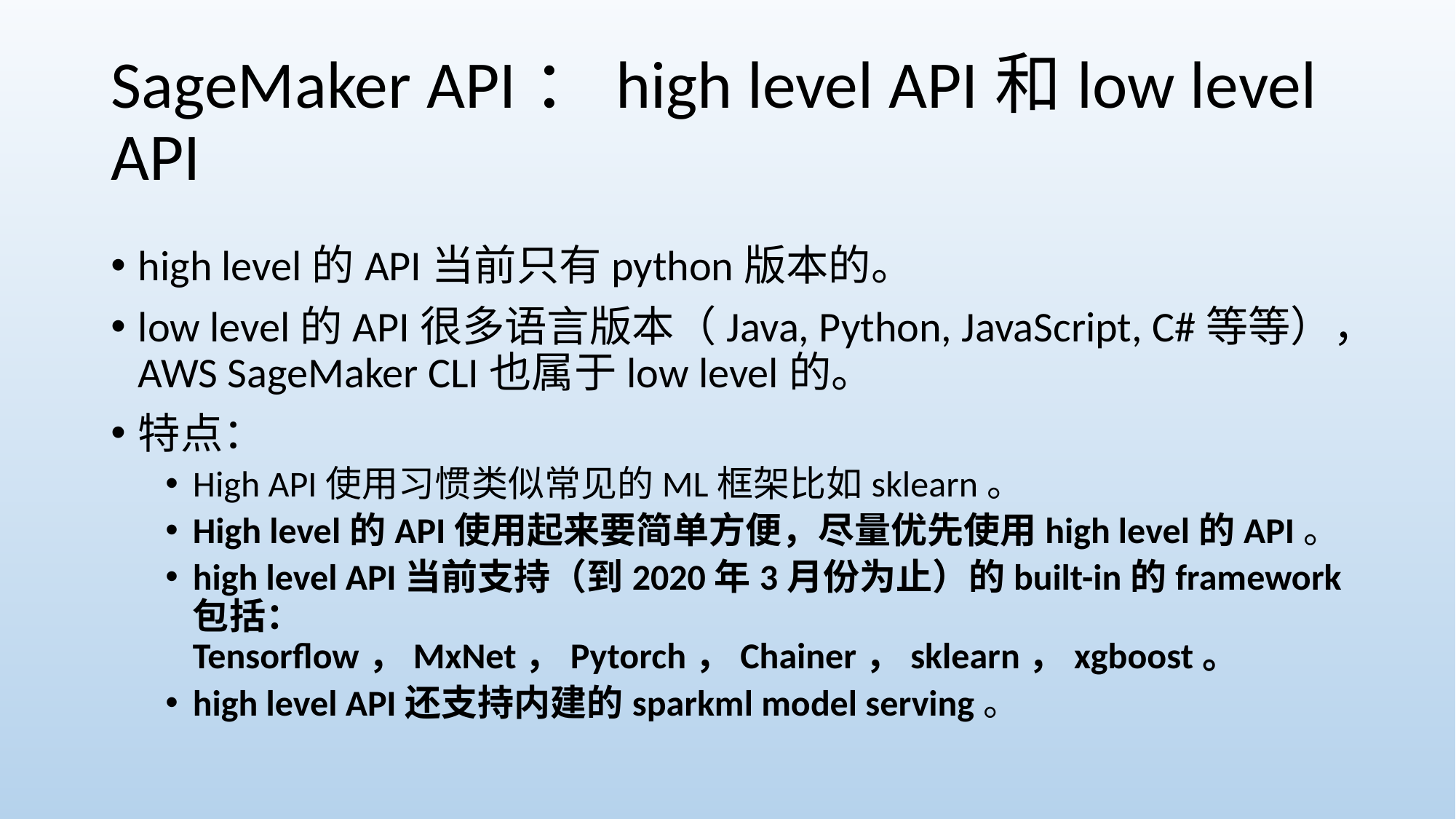

# SageMaker API：high level API和low level API
high level的API当前只有python版本的。
low level的API很多语言版本（Java, Python, JavaScript, C#等等），AWS SageMaker CLI也属于low level的。
特点：
High API使用习惯类似常见的ML框架比如sklearn。
High level的API使用起来要简单方便，尽量优先使用high level的API。
high level API当前支持（到2020年3月份为止）的built-in的framework包括：Tensorflow，MxNet，Pytorch，Chainer，sklearn，xgboost。
high level API还支持内建的sparkml model serving。